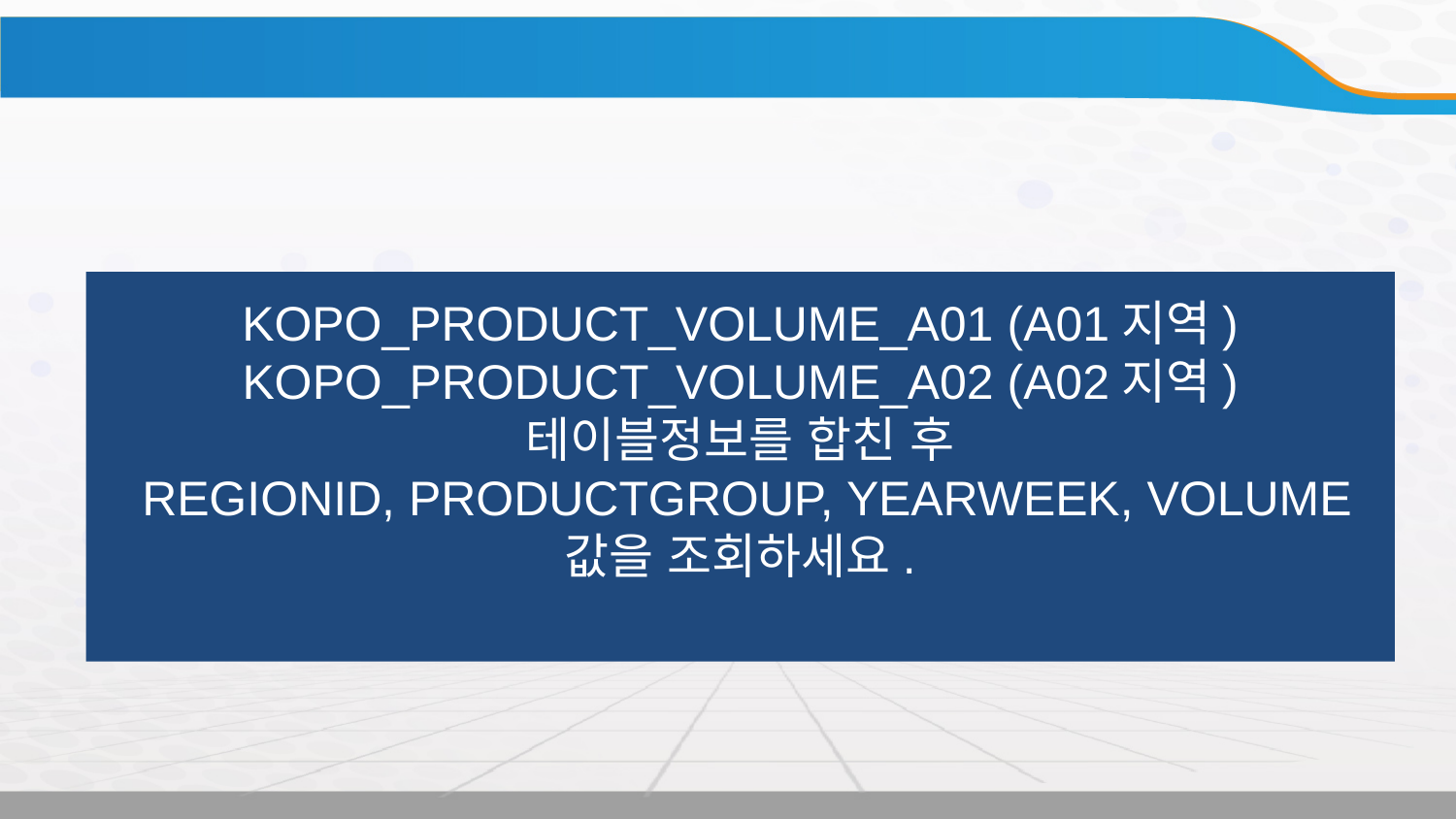

실습
KOPO_PRODUCT_VOLUME_A01 (A01지역)
KOPO_PRODUCT_VOLUME_A02 (A02지역)
테이블정보를 합친 후
 REGIONID, PRODUCTGROUP, YEARWEEK, VOLUME
값을 조회하세요.